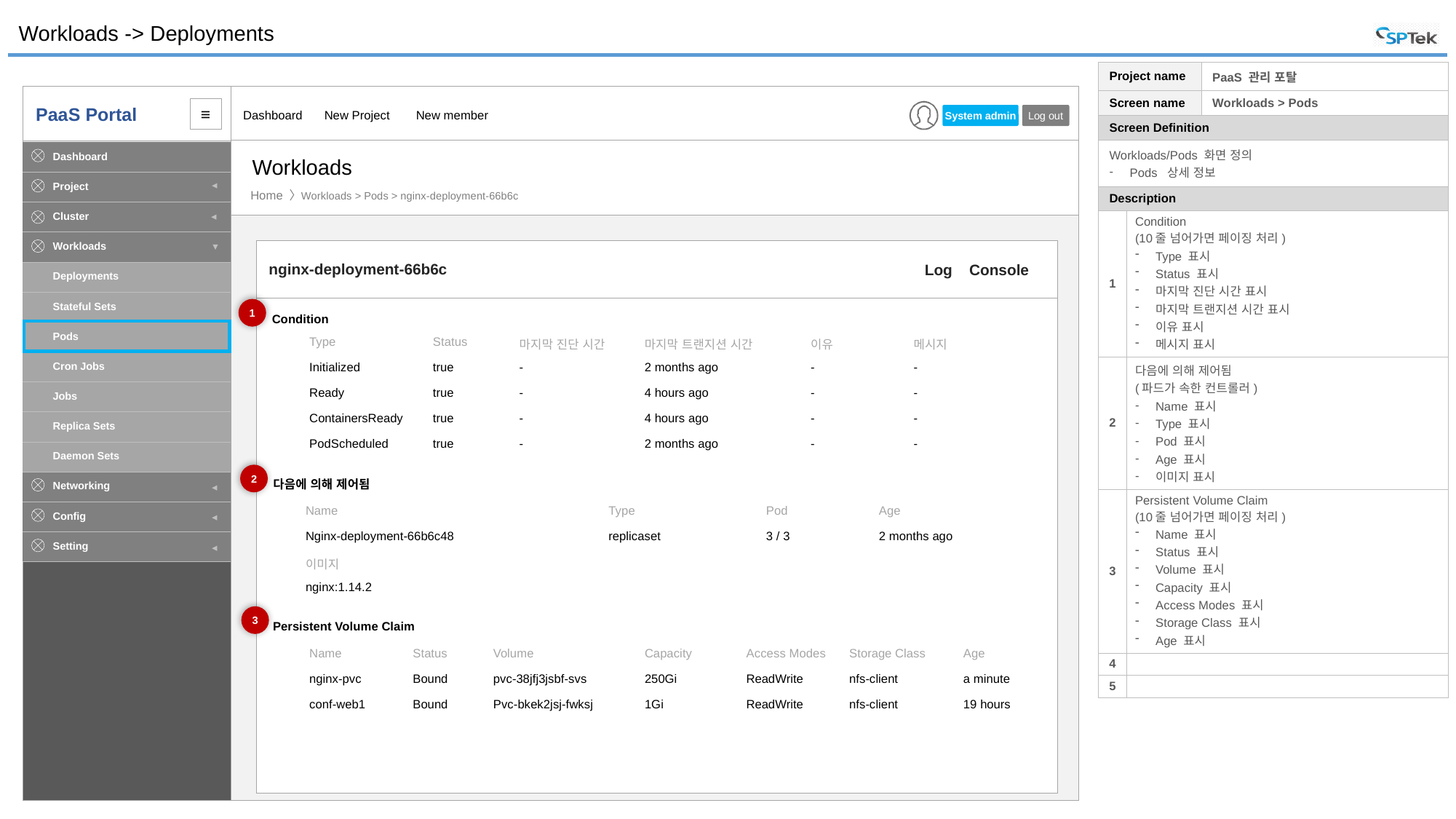

# Workloads -> Deployments
| Project name |  | PaaS 관리 포탈 |
| --- | --- | --- |
| Screen name |  | Workloads > Pods |
| Screen Definition |  |  |
| Workloads/Pods 화면 정의 Pods 상세 정보 |  |  |
| Description |  |  |
| 1 | Condition (10줄 넘어가면 페이징 처리) Type 표시 Status 표시 마지막 진단 시간 표시 마지막 트랜지션 시간 표시 이유 표시 메시지 표시 |  |
| 2 | 다음에 의해 제어됨 (파드가 속한 컨트롤러) Name 표시 Type 표시 Pod 표시 Age 표시 이미지 표시 |  |
| 3 | Persistent Volume Claim (10줄 넘어가면 페이징 처리) Name 표시 Status 표시 Volume 표시 Capacity 표시 Access Modes 표시 Storage Class 표시 Age 표시 |  |
| 4 |  |  |
| 5 |  |  |
Workloads
Workloads > Pods > nginx-deployment-66b6c

nginx-deployment-66b6c
Log    Console
1
Condition

| Type | Status | 마지막 진단 시간 | 마지막 트랜지션 시간 | 이유 | 메시지 |
| --- | --- | --- | --- | --- | --- |
| Initialized | true | - | 2 months ago | - | - |
| Ready | true | - | 4 hours ago | - | - |
| ContainersReady | true | - | 4 hours ago | - | - |
| PodScheduled | true | - | 2 months ago | - | - |
2
다음에 의해 제어됨
| Name | Type | Pod | Age |
| --- | --- | --- | --- |
| Nginx-deployment-66b6c48 | replicaset | 3 / 3 | 2 months ago |
| 이미지 |  |  |  |
| nginx:1.14.2 |  |  |  |
3
Persistent Volume Claim
| Name | Status | Volume | Capacity | Access Modes | Storage Class | Age |
| --- | --- | --- | --- | --- | --- | --- |
| nginx-pvc | Bound | pvc-38jfj3jsbf-svs | 250Gi | ReadWrite | nfs-client | a minute |
| conf-web1 | Bound | Pvc-bkek2jsj-fwksj | 1Gi | ReadWrite | nfs-client | 19 hours |